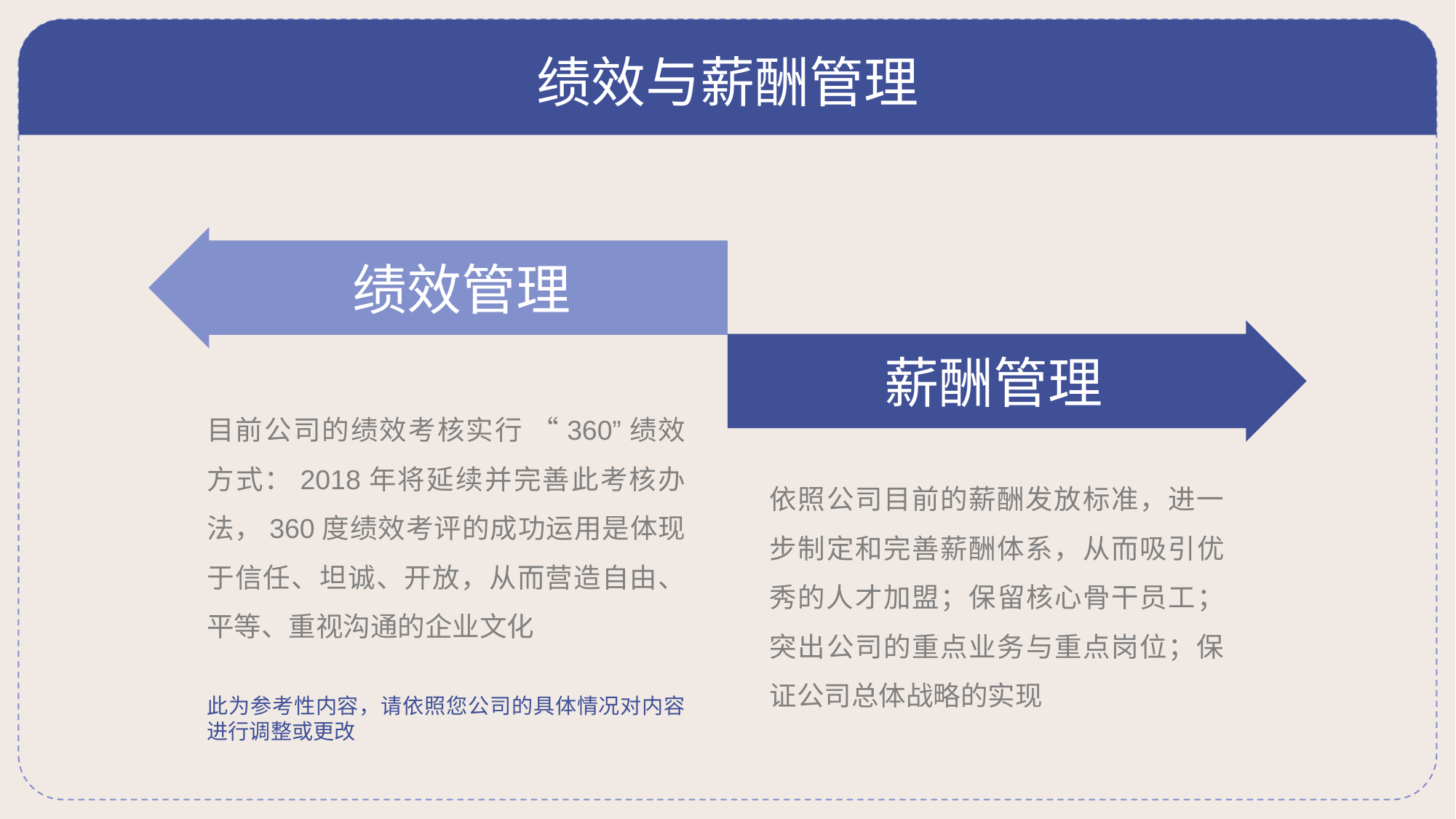

# 绩效与薪酬管理
绩效管理
薪酬管理
目前公司的绩效考核实行 “360”绩效方式：2018年将延续并完善此考核办法，360度绩效考评的成功运用是体现于信任、坦诚、开放，从而营造自由、平等、重视沟通的企业文化
依照公司目前的薪酬发放标准，进一步制定和完善薪酬体系，从而吸引优秀的人才加盟；保留核心骨干员工；突出公司的重点业务与重点岗位；保证公司总体战略的实现
此为参考性内容，请依照您公司的具体情况对内容进行调整或更改